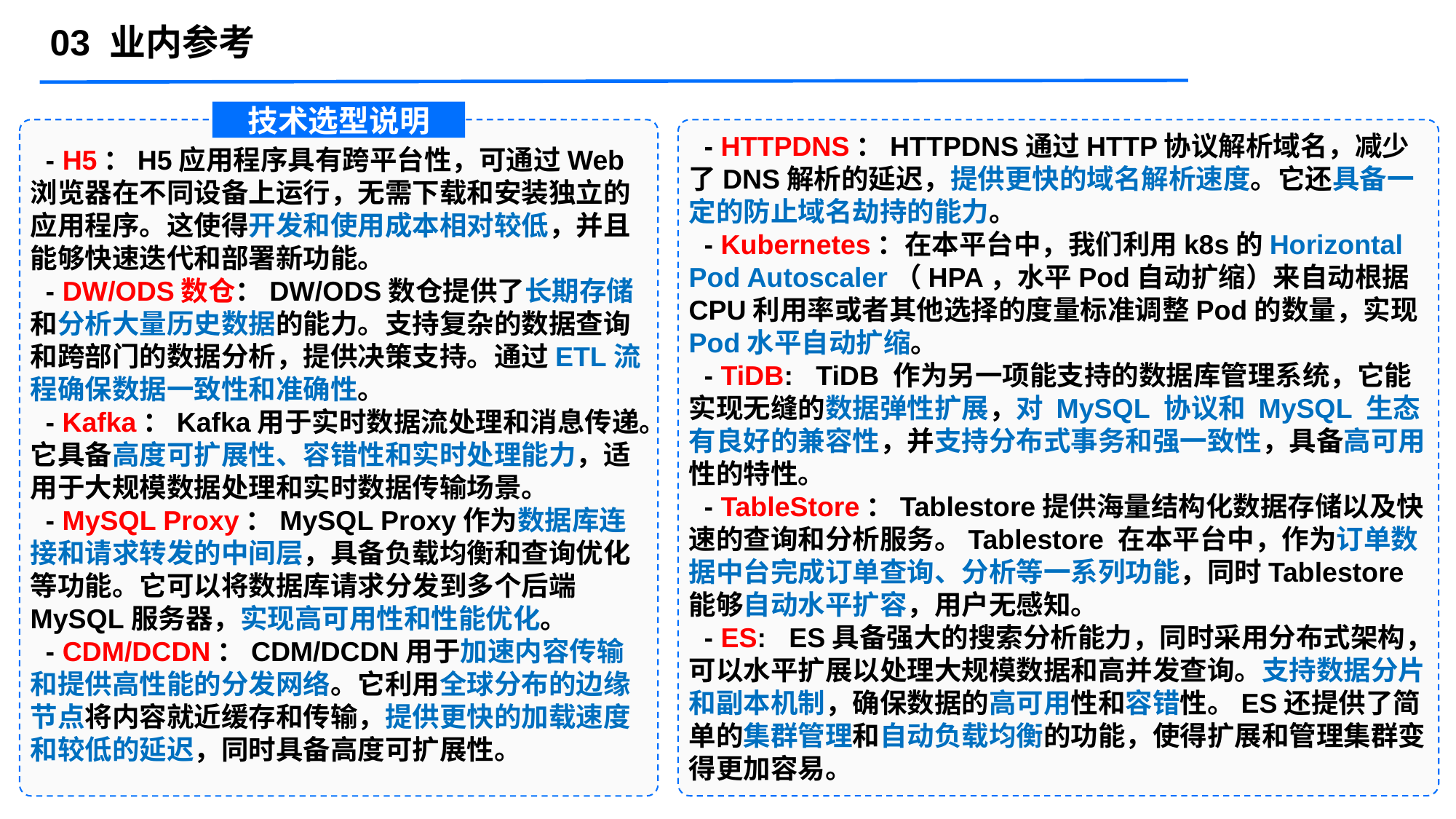

03 业内参考
技术选型说明

  - HTTPDNS：HTTPDNS通过HTTP协议解析域名，减少了DNS解析的延迟，提供更快的域名解析速度。它还具备一定的防止域名劫持的能力。
  - Kubernetes：在本平台中，我们利用k8s的Horizontal Pod Autoscaler（HPA，水平Pod自动扩缩）来自动根据CPU利用率或者其他选择的度量标准调整Pod的数量，实现Pod水平自动扩缩。
  - TiDB:   TiDB 作为另一项能支持的数据库管理系统，它能实现无缝的数据弹性扩展，对 MySQL 协议和 MySQL 生态有良好的兼容性，并支持分布式事务和强一致性，具备高可用性的特性。
  - TableStore：Tablestore提供海量结构化数据存储以及快速的查询和分析服务。Tablestore 在本平台中，作为订单数据中台完成订单查询、分析等一系列功能，同时Tablestore 能够自动水平扩容，用户无感知。
  - ES:   ES具备强大的搜索分析能力，同时采用分布式架构，可以水平扩展以处理大规模数据和高并发查询。支持数据分片和副本机制，确保数据的高可用性和容错性。ES还提供了简单的集群管理和自动负载均衡的功能，使得扩展和管理集群变得更加容易。
  - H5：H5应用程序具有跨平台性，可通过Web浏览器在不同设备上运行，无需下载和安装独立的应用程序。这使得开发和使用成本相对较低，并且能够快速迭代和部署新功能。
  - DW/ODS数仓：DW/ODS数仓提供了长期存储和分析大量历史数据的能力。支持复杂的数据查询和跨部门的数据分析，提供决策支持。通过ETL流程确保数据一致性和准确性。
  - Kafka：Kafka用于实时数据流处理和消息传递。它具备高度可扩展性、容错性和实时处理能力，适用于大规模数据处理和实时数据传输场景。
  - MySQL Proxy：MySQL Proxy作为数据库连接和请求转发的中间层，具备负载均衡和查询优化等功能。它可以将数据库请求分发到多个后端MySQL服务器，实现高可用性和性能优化。
  - CDM/DCDN：CDM/DCDN用于加速内容传输和提供高性能的分发网络。它利用全球分布的边缘节点将内容就近缓存和传输，提供更快的加载速度和较低的延迟，同时具备高度可扩展性。